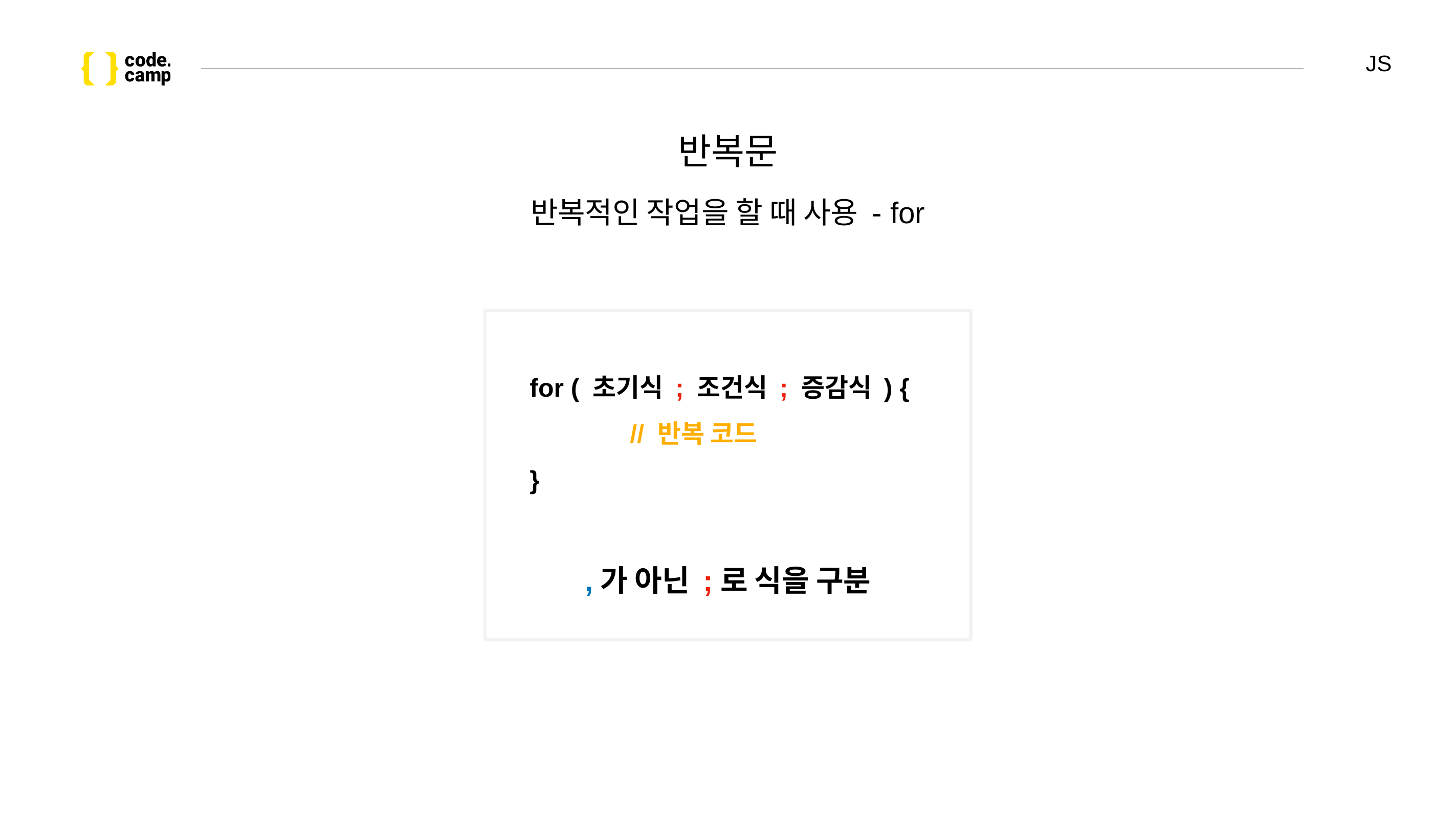

# JS

반복문
반복적인 작업을 할 때 사용 - for

for ( 초기식 ; 조건식 ; 증감식 ) {
              // 반복 코드
}
,가 아닌 ;로 식을 구분